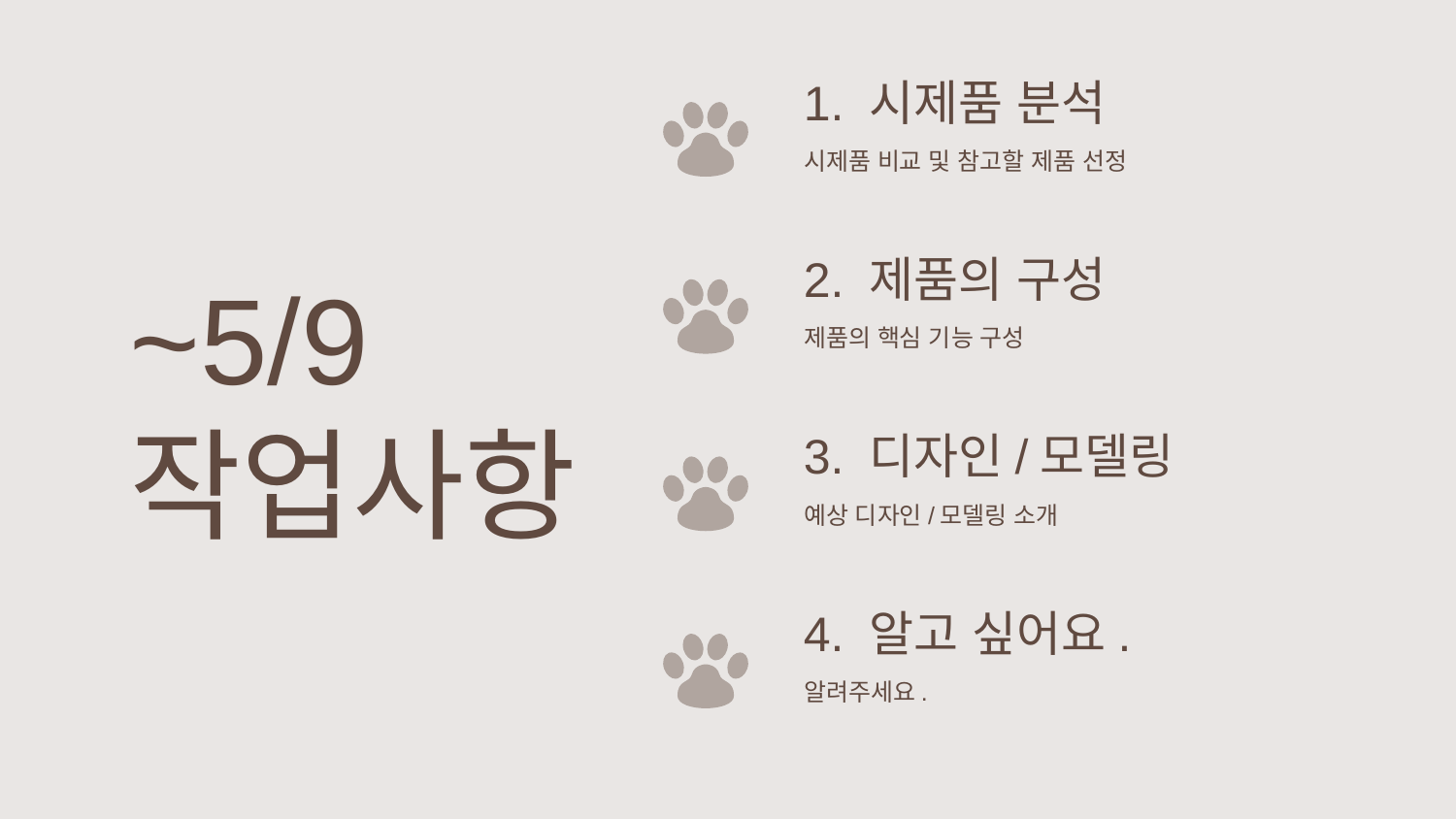

1. 시제품 분석

시제품 비교 및 참고할 제품 선정
2. 제품의 구성

# ~5/9 작업사항
제품의 핵심 기능 구성
3. 디자인/모델링

예상 디자인/모델링 소개
4. 알고 싶어요.

알려주세요.